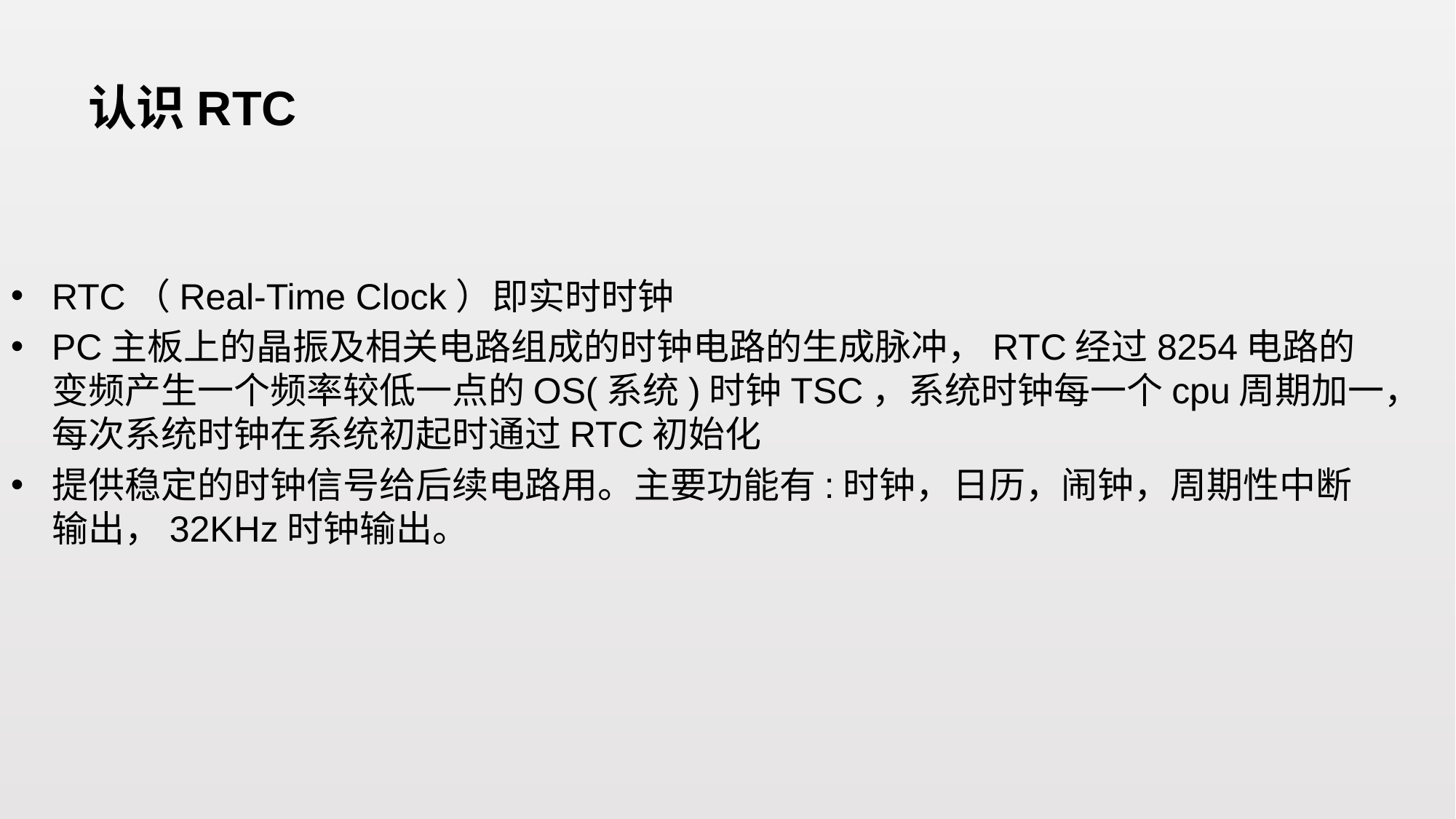

# 认识RTC
RTC（Real-Time Clock）即实时时钟
PC主板上的晶振及相关电路组成的时钟电路的生成脉冲，RTC经过8254电路的变频产生一个频率较低一点的OS(系统)时钟TSC，系统时钟每一个cpu周期加一，每次系统时钟在系统初起时通过RTC初始化
提供稳定的时钟信号给后续电路用。主要功能有:时钟，日历，闹钟，周期性中断输出，32KHz时钟输出。